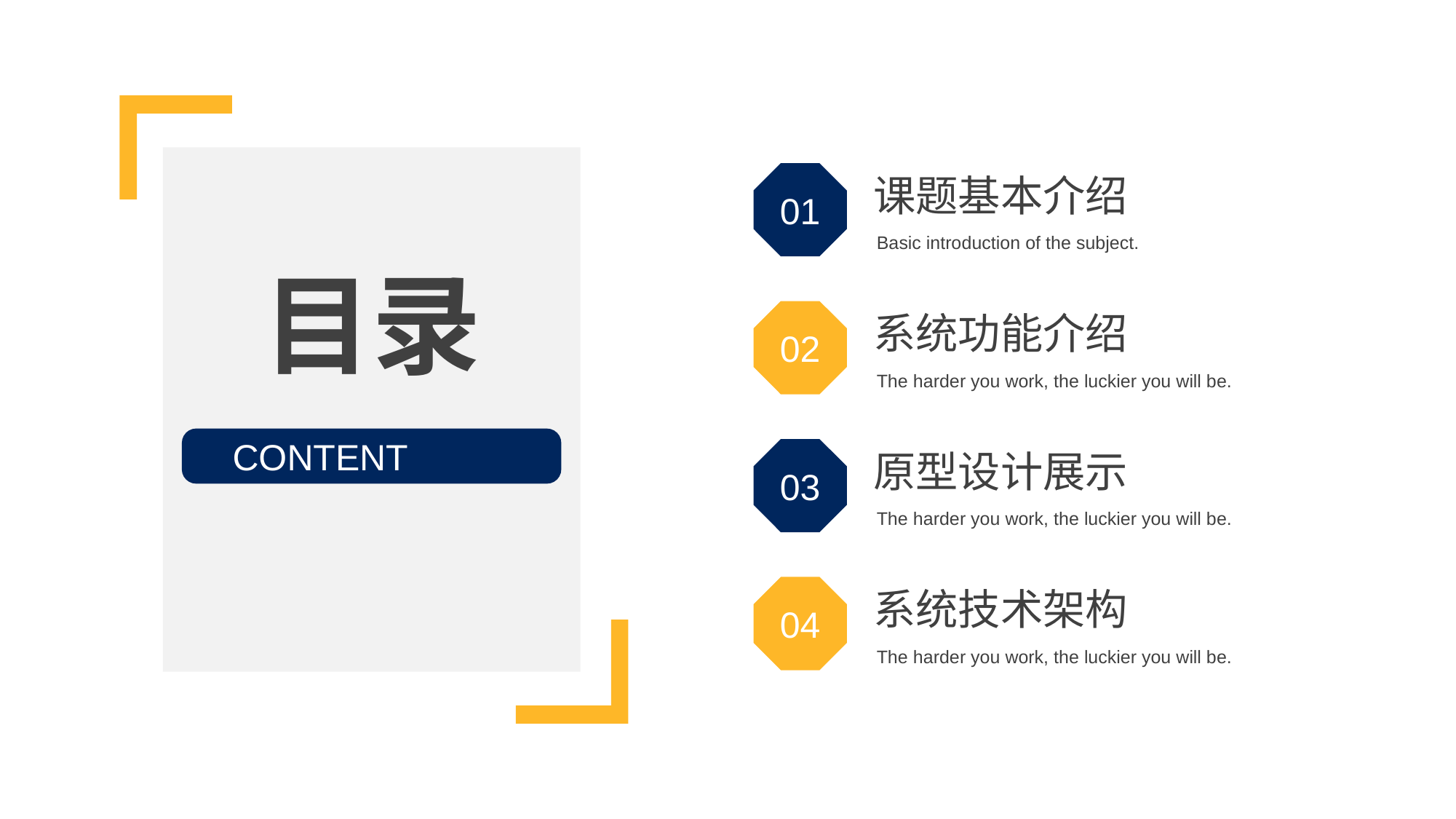

01
课题基本介绍
Basic introduction of the subject.
目录
02
系统功能介绍
The harder you work, the luckier you will be.
CONTENT

03
原型设计展示
The harder you work, the luckier you will be.
04
系统技术架构

The harder you work, the luckier you will be.